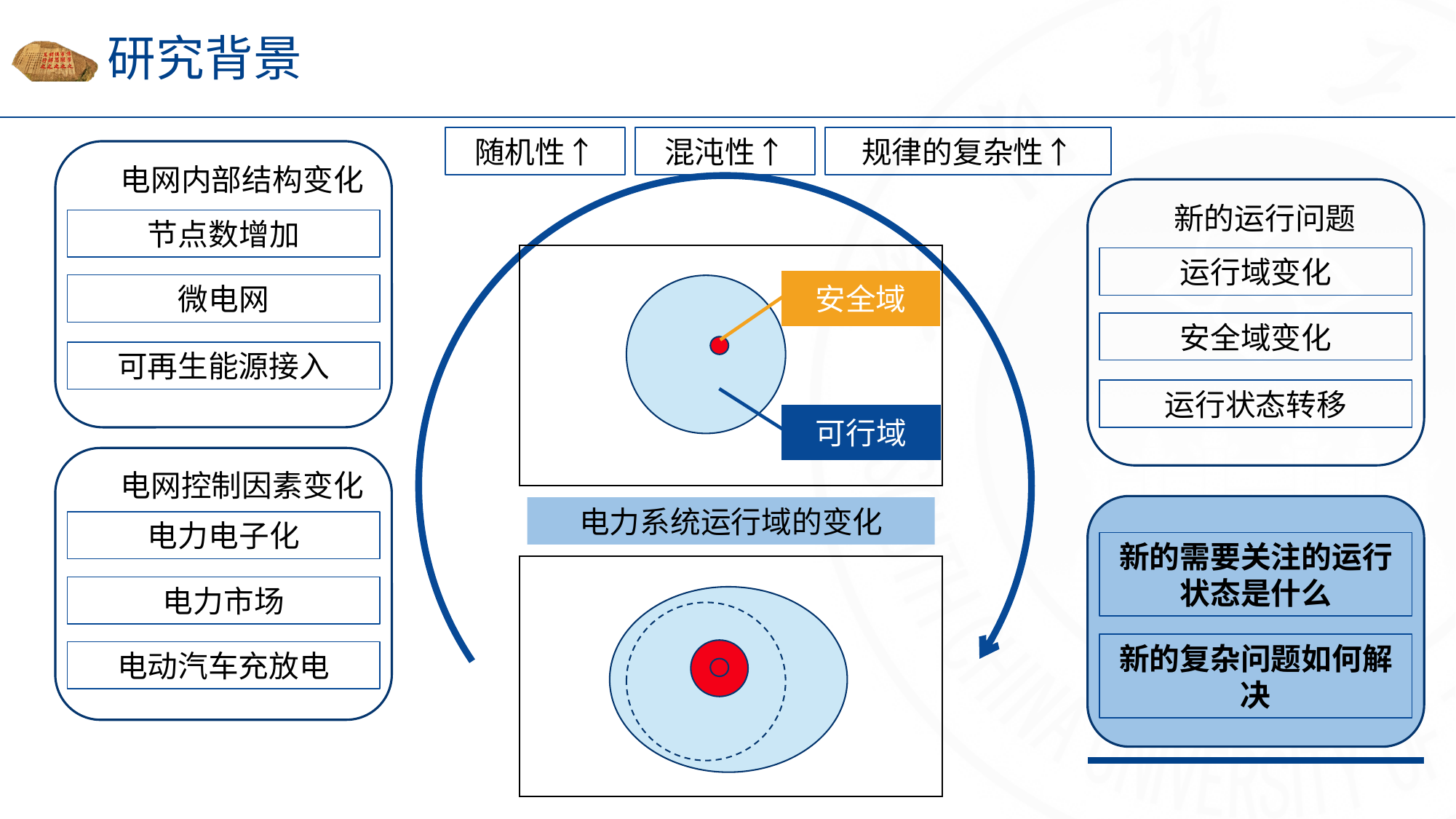

# 研究背景
规律的复杂性↑
混沌性↑
随机性↑

电网内部结构变化
节点数增加
微电网
可再生能源接入

新的运行问题
运行域变化
安全域变化
运行状态转移

安全域
可行域

电网控制因素变化
电力电子化
电力市场
电动汽车充放电

新的需要关注的运行状态是什么
新的复杂问题如何解决
电力系统运行域的变化